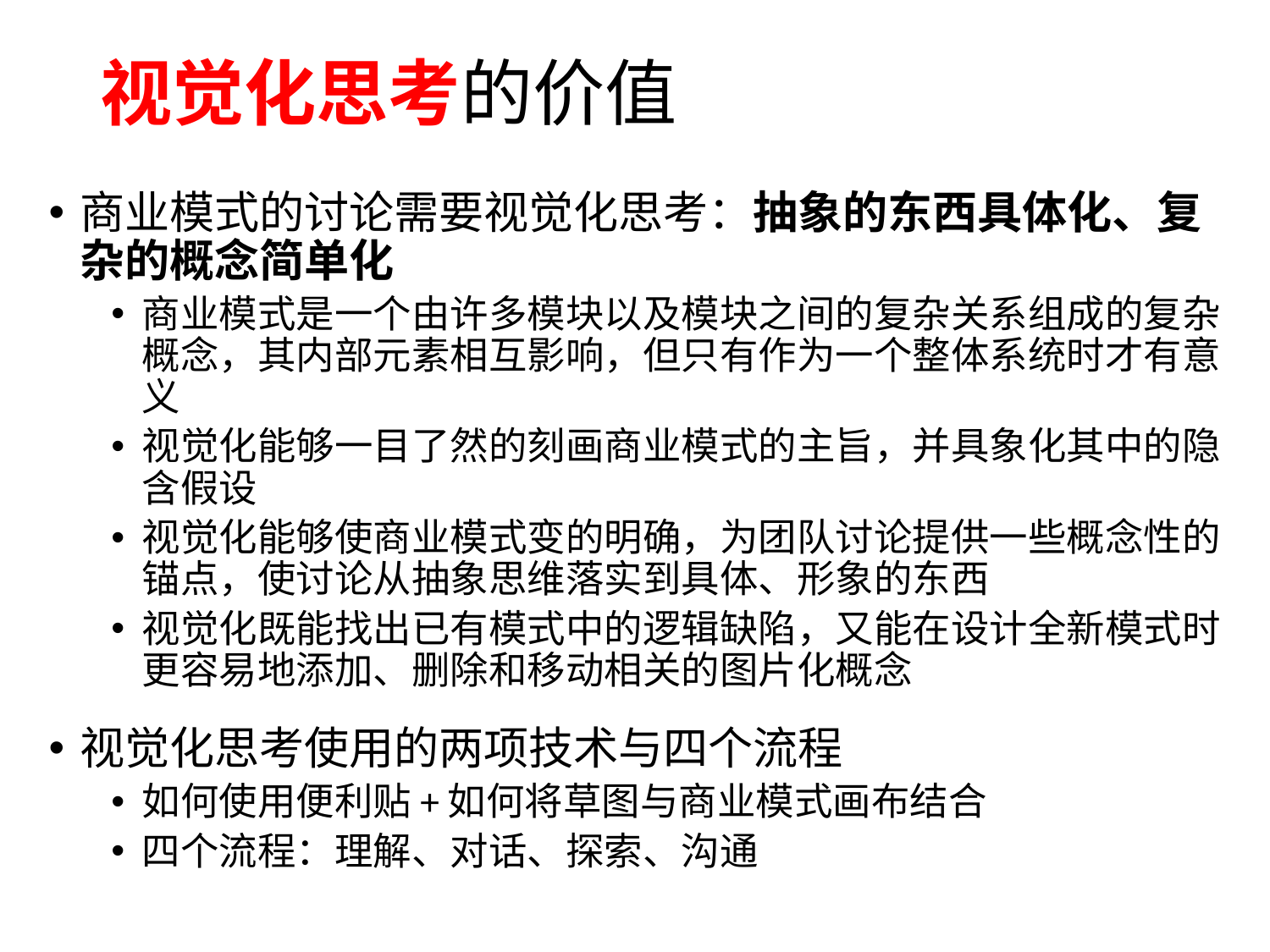

# 视觉化思考的价值
商业模式的讨论需要视觉化思考：抽象的东西具体化、复杂的概念简单化
商业模式是一个由许多模块以及模块之间的复杂关系组成的复杂概念，其内部元素相互影响，但只有作为一个整体系统时才有意义
视觉化能够一目了然的刻画商业模式的主旨，并具象化其中的隐含假设
视觉化能够使商业模式变的明确，为团队讨论提供一些概念性的锚点，使讨论从抽象思维落实到具体、形象的东西
视觉化既能找出已有模式中的逻辑缺陷，又能在设计全新模式时更容易地添加、删除和移动相关的图片化概念

视觉化思考使用的两项技术与四个流程
如何使用便利贴+如何将草图与商业模式画布结合
四个流程：理解、对话、探索、沟通